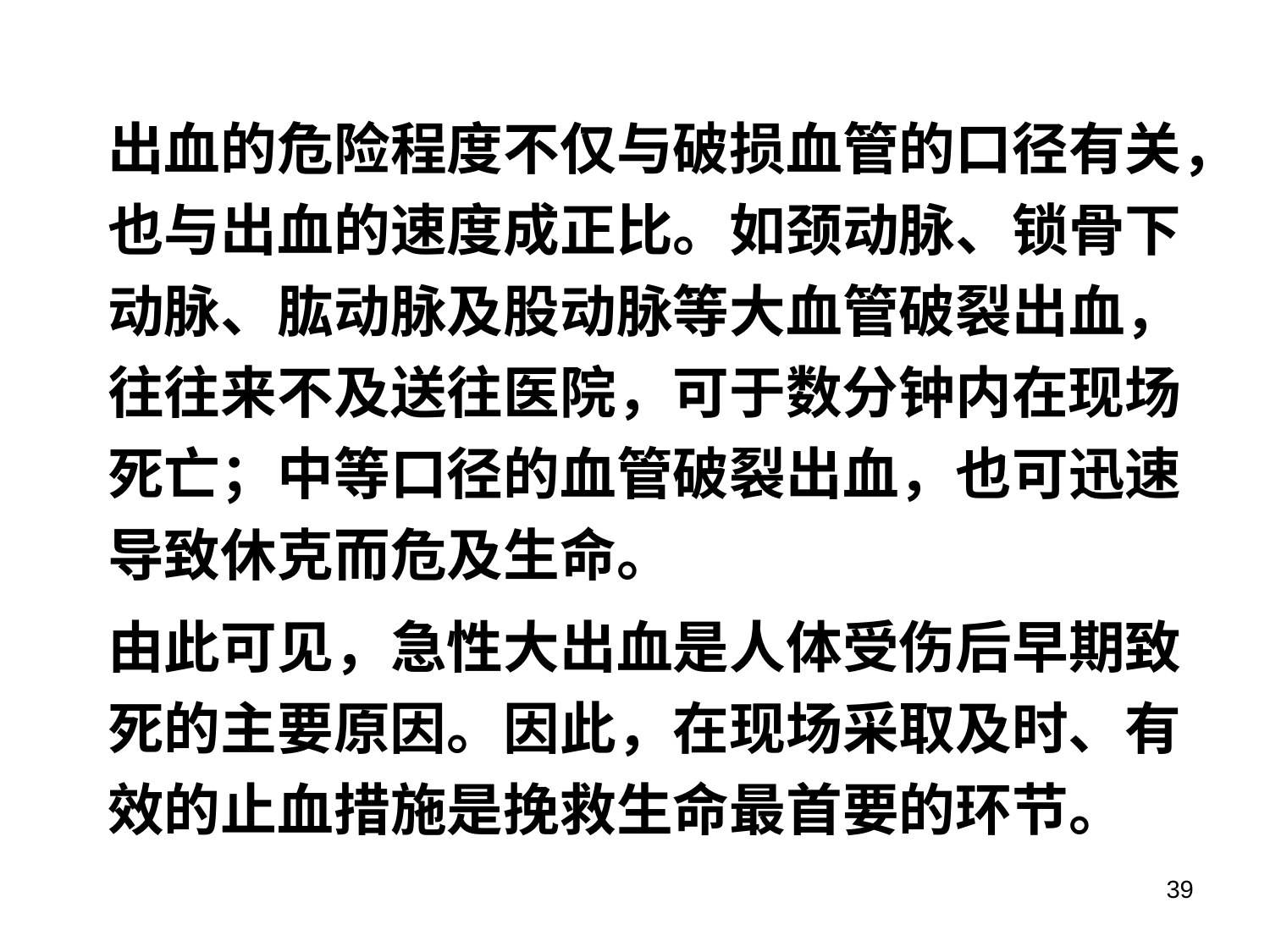

出血的危险程度不仅与破损血管的口径有关，也与出血的速度成正比。如颈动脉、锁骨下动脉、肱动脉及股动脉等大血管破裂出血，往往来不及送往医院，可于数分钟内在现场死亡；中等口径的血管破裂出血，也可迅速导致休克而危及生命。
由此可见，急性大出血是人体受伤后早期致死的主要原因。因此，在现场采取及时、有效的止血措施是挽救生命最首要的环节。
39